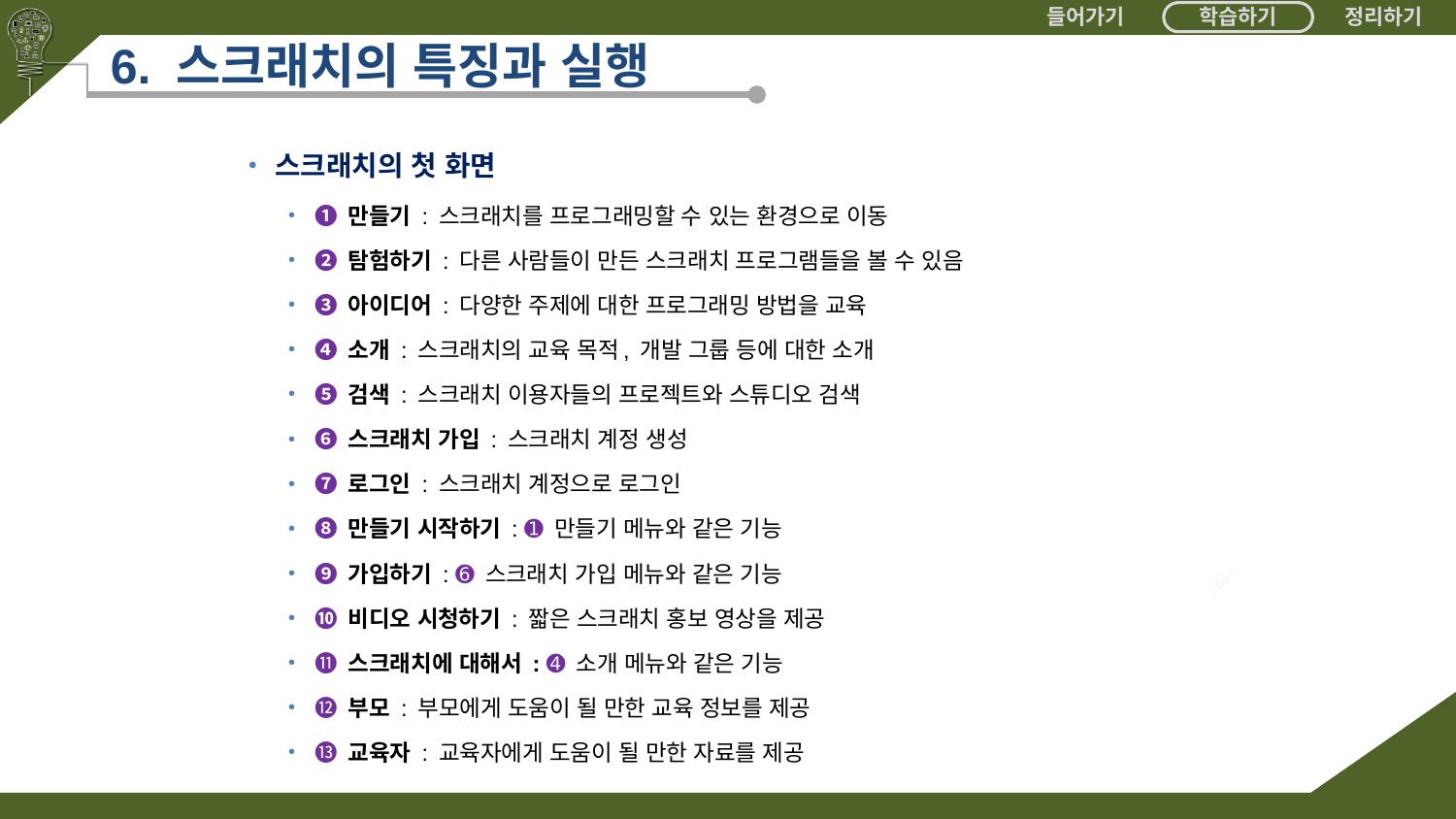

# 6. 스크래치의 특징과 실행
스크래치의 첫 화면

➊ 만들기 : 스크래치를 프로그래밍할 수 있는 환경으로 이동
➋ 탐험하기 : 다른 사람들이 만든 스크래치 프로그램들을 볼 수 있음
➌ 아이디어 : 다양한 주제에 대한 프로그래밍 방법을 교육
➍ 소개 : 스크래치의 교육 목적, 개발 그룹 등에 대한 소개
➎ 검색 : 스크래치 이용자들의 프로젝트와 스튜디오 검색
➏ 스크래치 가입 : 스크래치 계정 생성
➐ 로그인 : 스크래치 계정으로 로그인
➑ 만들기 시작하기 : ➊ 만들기 메뉴와 같은 기능
➒ 가입하기 : ➏ 스크래치 가입 메뉴와 같은 기능
➓ 비디오 시청하기 : 짧은 스크래치 홍보 영상을 제공
⓫ 스크래치에 대해서 : ➍ 소개 메뉴와 같은 기능
⓬ 부모 : 부모에게 도움이 될 만한 교육 정보를 제공
⓭ 교육자 : 교육자에게 도움이 될 만한 자료를 제공